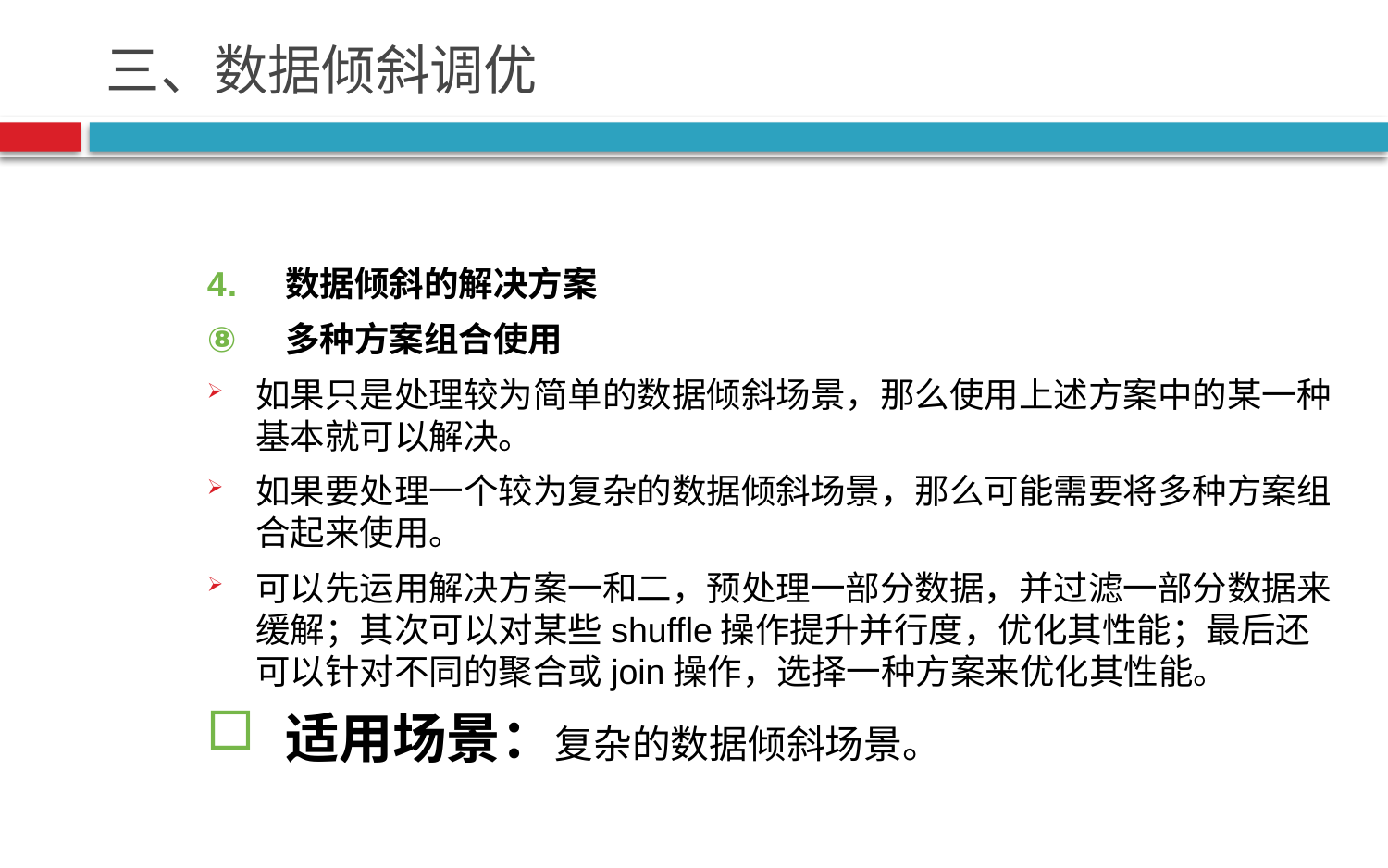

# 三、数据倾斜调优
数据倾斜的解决方案
多种方案组合使用
如果只是处理较为简单的数据倾斜场景，那么使用上述方案中的某一种基本就可以解决。
如果要处理一个较为复杂的数据倾斜场景，那么可能需要将多种方案组合起来使用。
可以先运用解决方案一和二，预处理一部分数据，并过滤一部分数据来缓解；其次可以对某些shuffle操作提升并行度，优化其性能；最后还可以针对不同的聚合或join操作，选择一种方案来优化其性能。
适用场景：复杂的数据倾斜场景。